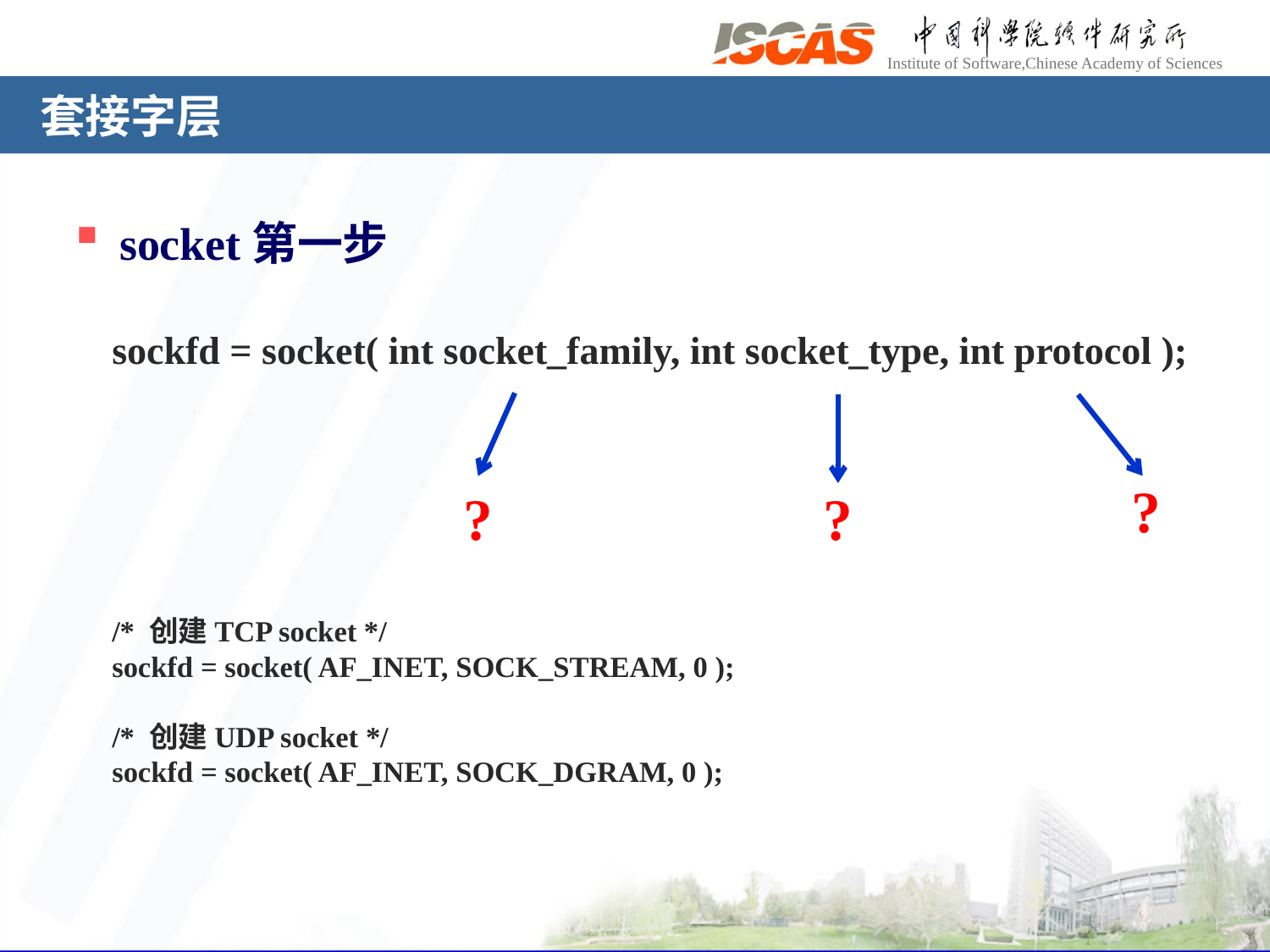

# 套接字层
socket第一步
sockfd = socket( int socket_family, int socket_type, int protocol );
?
?
?
/* 创建TCP socket */
sockfd = socket( AF_INET, SOCK_STREAM, 0 );

/* 创建UDP socket */
sockfd = socket( AF_INET, SOCK_DGRAM, 0 );